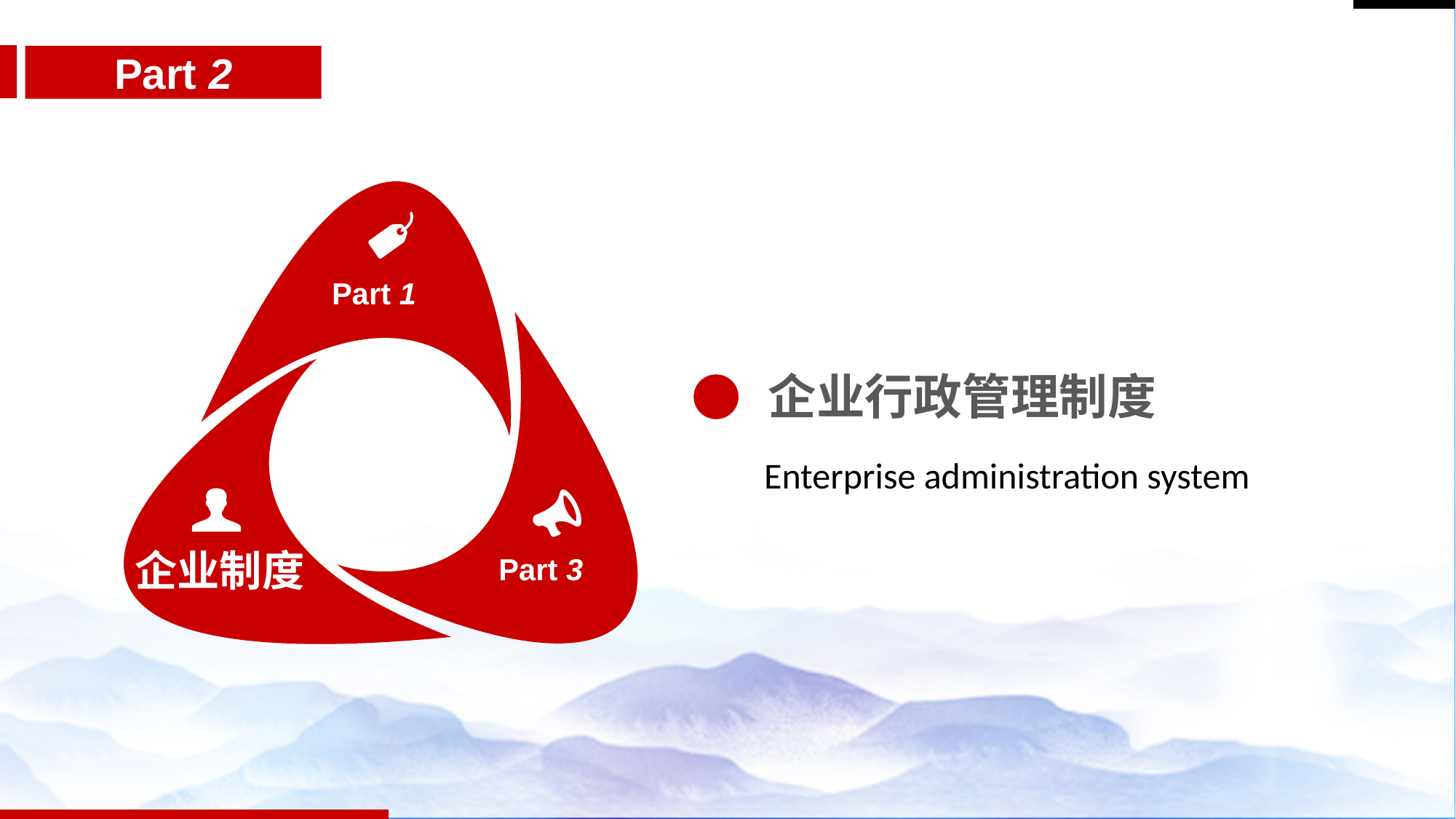

CONTENT
Part 2

Part 1

企业行政管理制度

Enterprise administration system
企业制度
Part 3